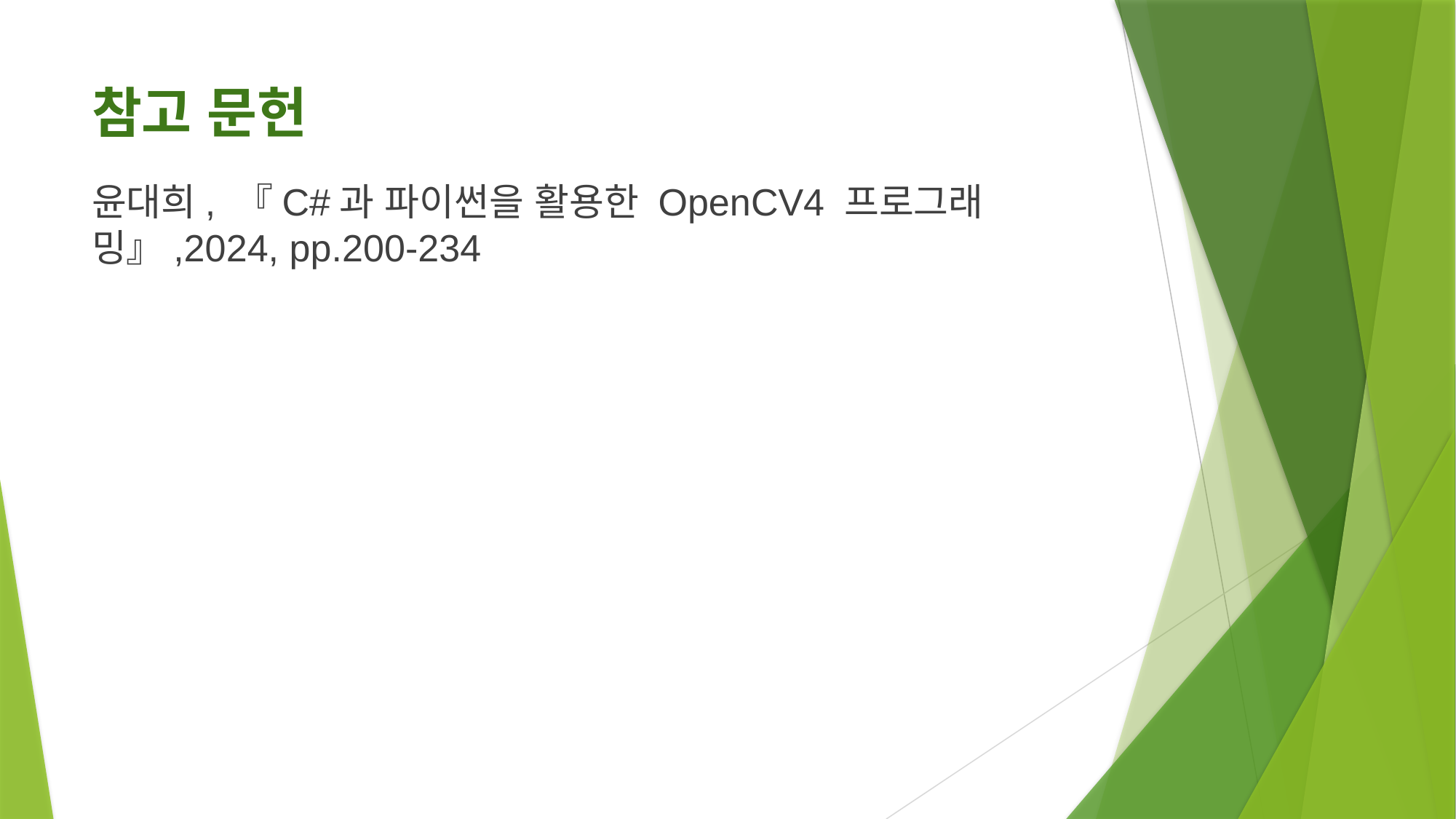

# 참고 문헌
윤대희, 『C#과 파이썬을 활용한 OpenCV4 프로그래밍』,2024, pp.200-234